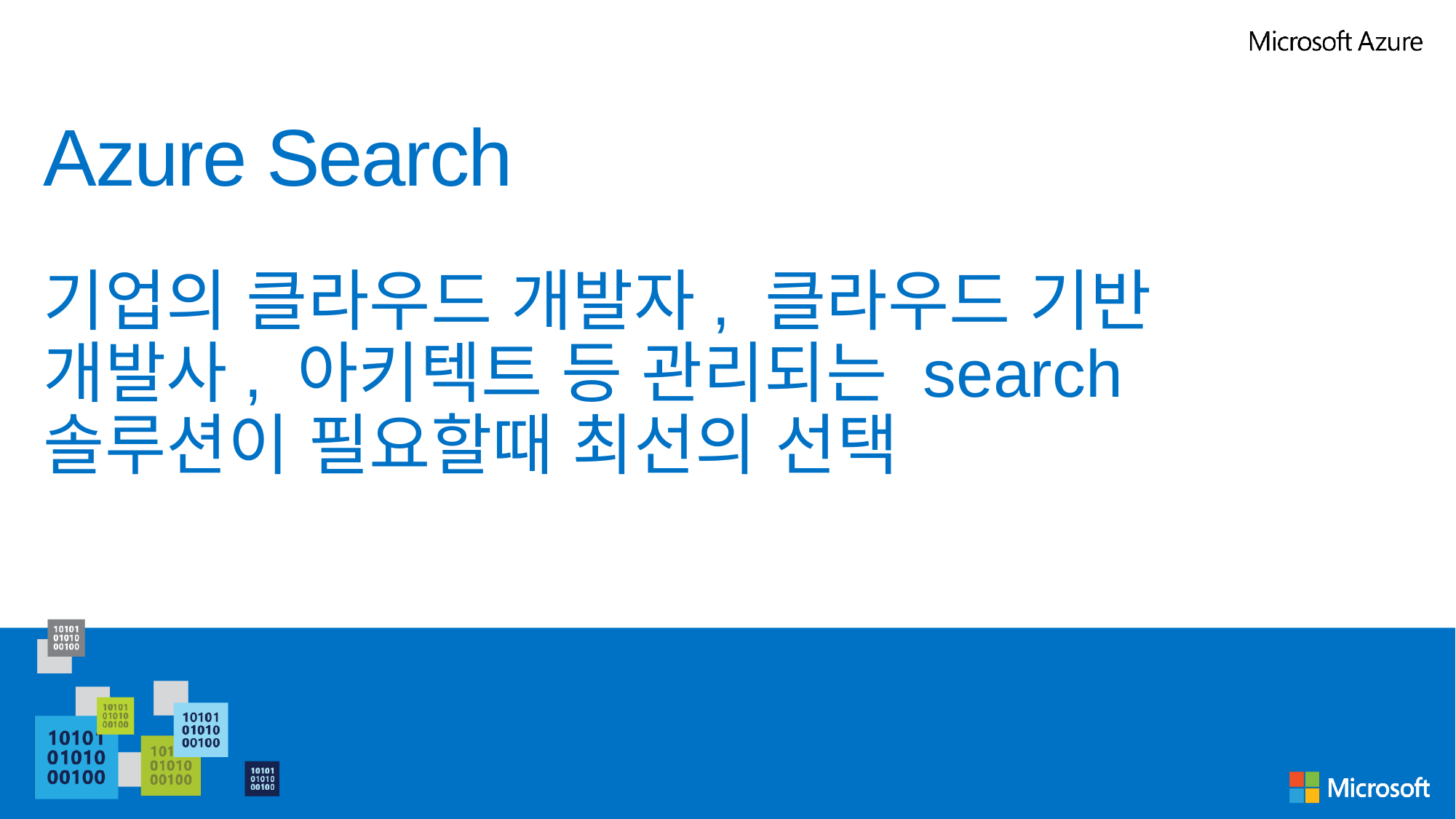

# Azure Search
기업의 클라우드 개발자, 클라우드 기반 개발사, 아키텍트 등 관리되는 search 솔루션이 필요할때 최선의 선택